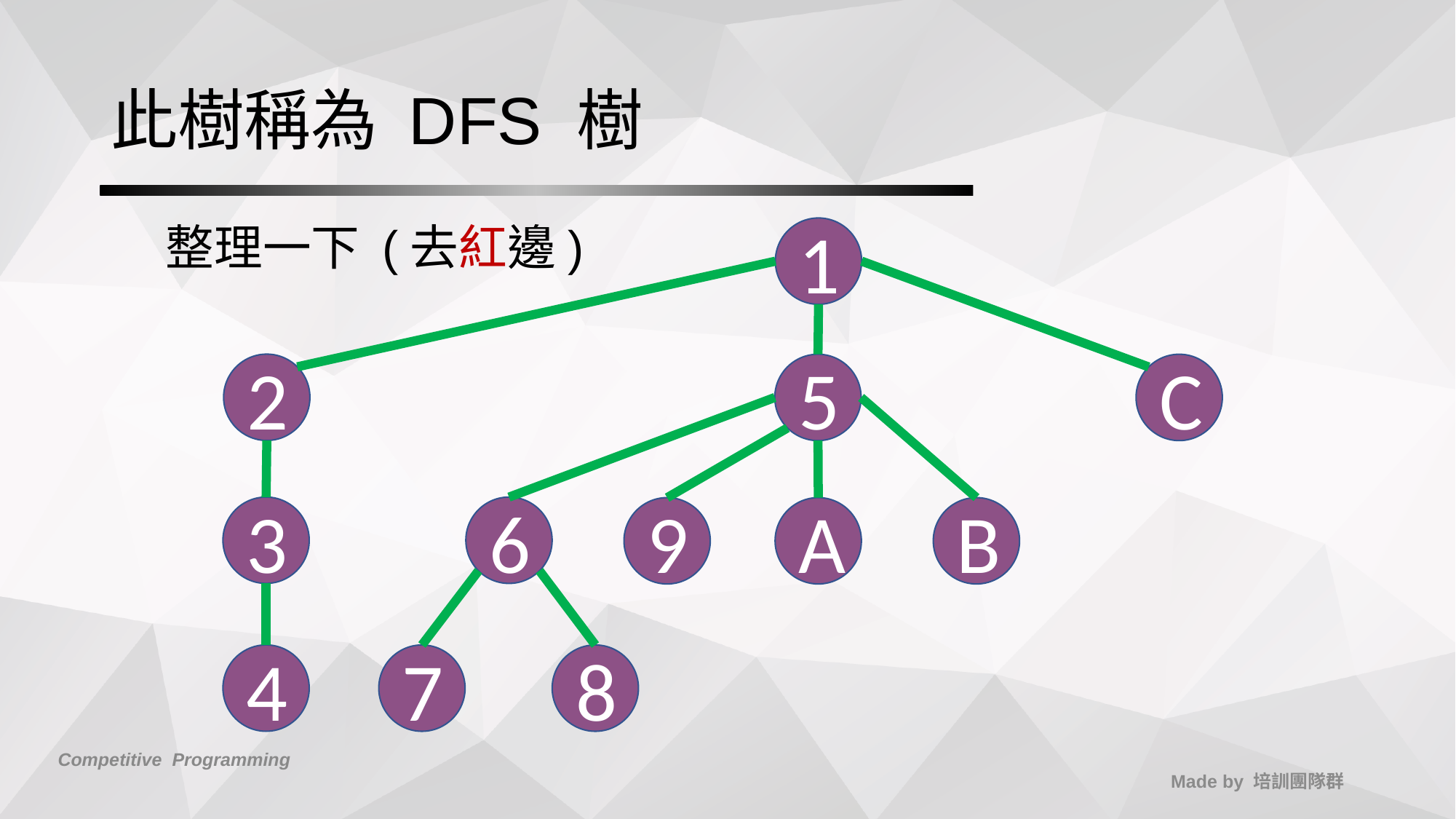

# 此樹稱為 DFS 樹
整理一下 (去紅邊)

1
2
5
C
3
6
9
A
B
4
7
8